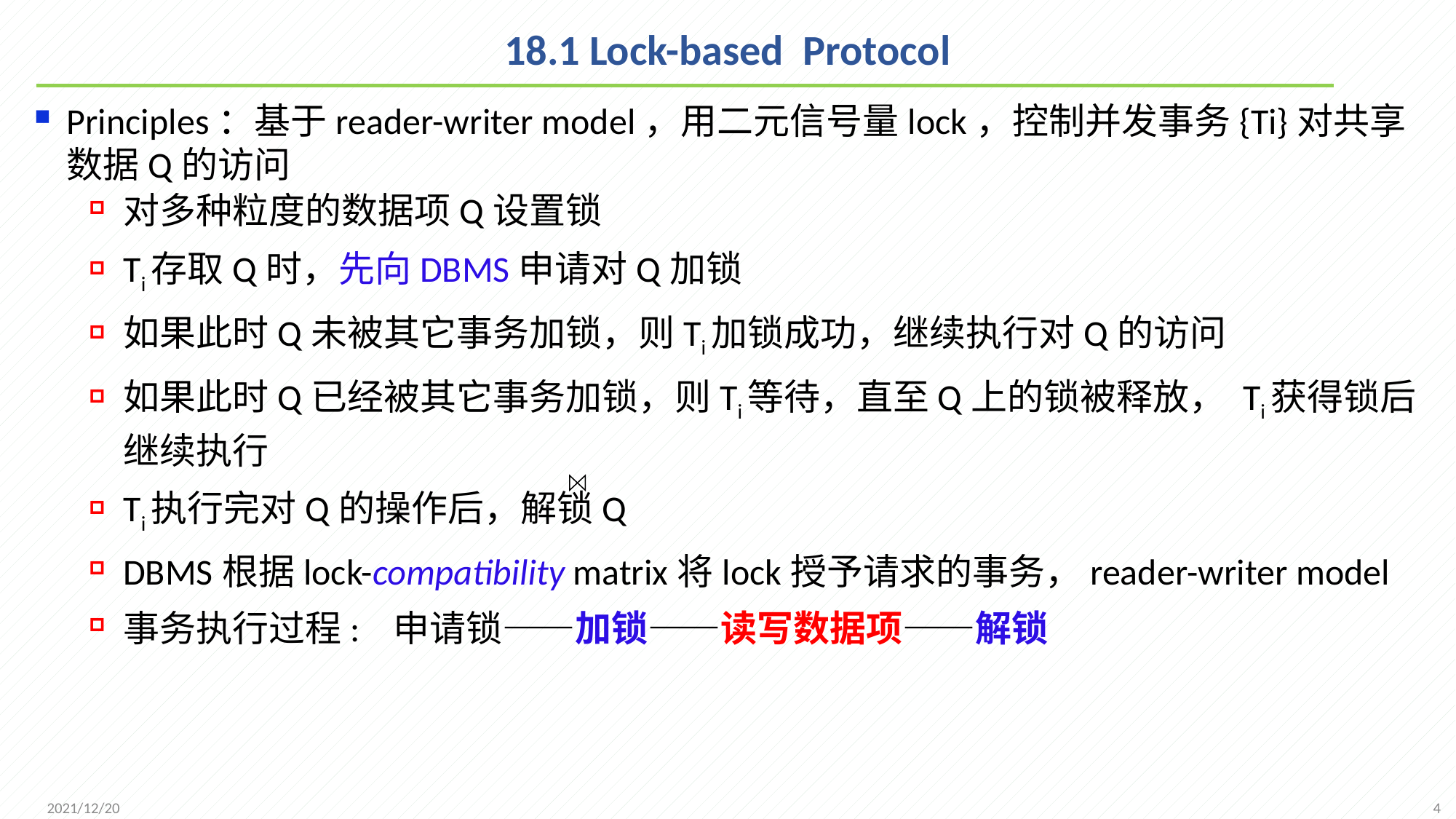

# 18.1 Lock-based  Protocol
Principles：基于reader-writer model，用二元信号量lock，控制并发事务{Ti}对共享数据Q的访问
对多种粒度的数据项Q设置锁
Ti存取Q时，先向DBMS申请对Q加锁
如果此时Q未被其它事务加锁，则Ti加锁成功，继续执行对Q的访问
如果此时Q已经被其它事务加锁，则Ti等待，直至Q上的锁被释放， Ti获得锁后继续执行
Ti执行完对Q的操作后，解锁Q
DBMS根据lock-compatibility matrix将lock授予请求的事务，reader-writer model
事务执行过程:   申请锁——加锁——读写数据项——解锁

4
2021/12/20